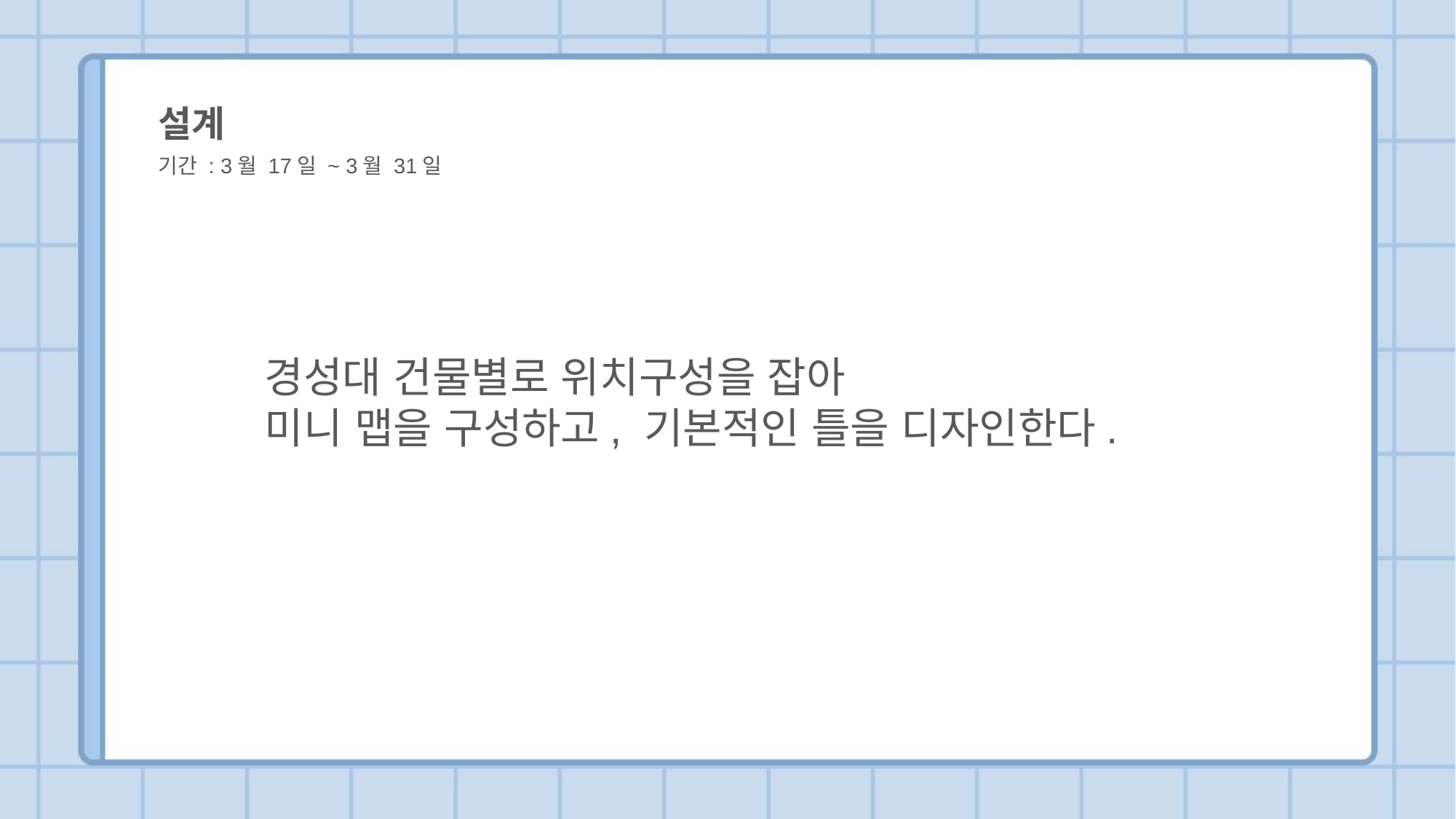

설계
기간 : 3월 17일 ~ 3월 31일
경성대 건물별로 위치구성을 잡아
미니 맵을 구성하고, 기본적인 틀을 디자인한다.